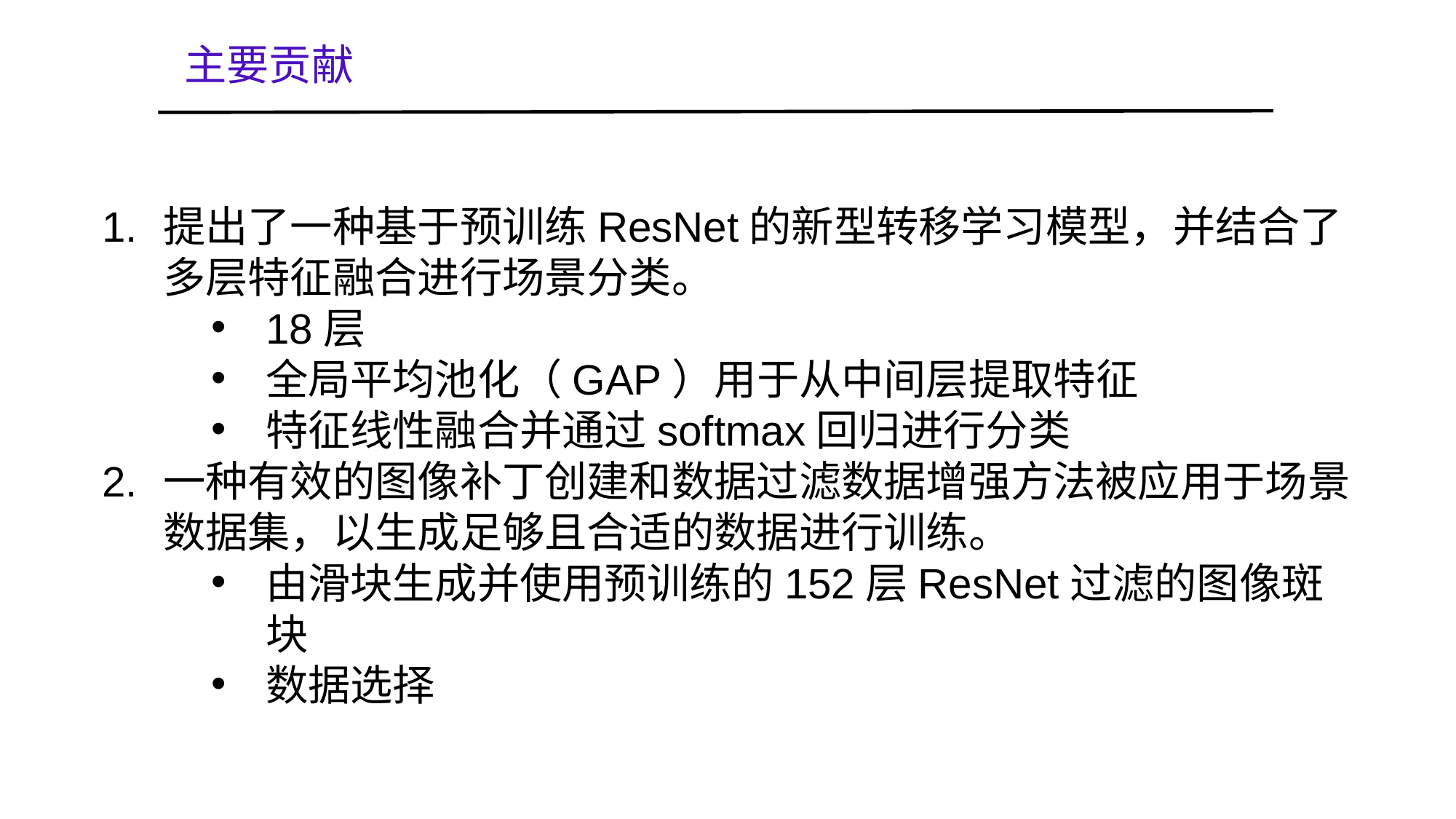

主要贡献
提出了一种基于预训练ResNet的新型转移学习模型，并结合了多层特征融合进行场景分类。
18层
全局平均池化（GAP）用于从中间层提取特征
特征线性融合并通过softmax回归进行分类
一种有效的图像补丁创建和数据过滤数据增强方法被应用于场景数据集，以生成足够且合适的数据进行训练。
由滑块生成并使用预训练的152层ResNet过滤的图像斑块
数据选择